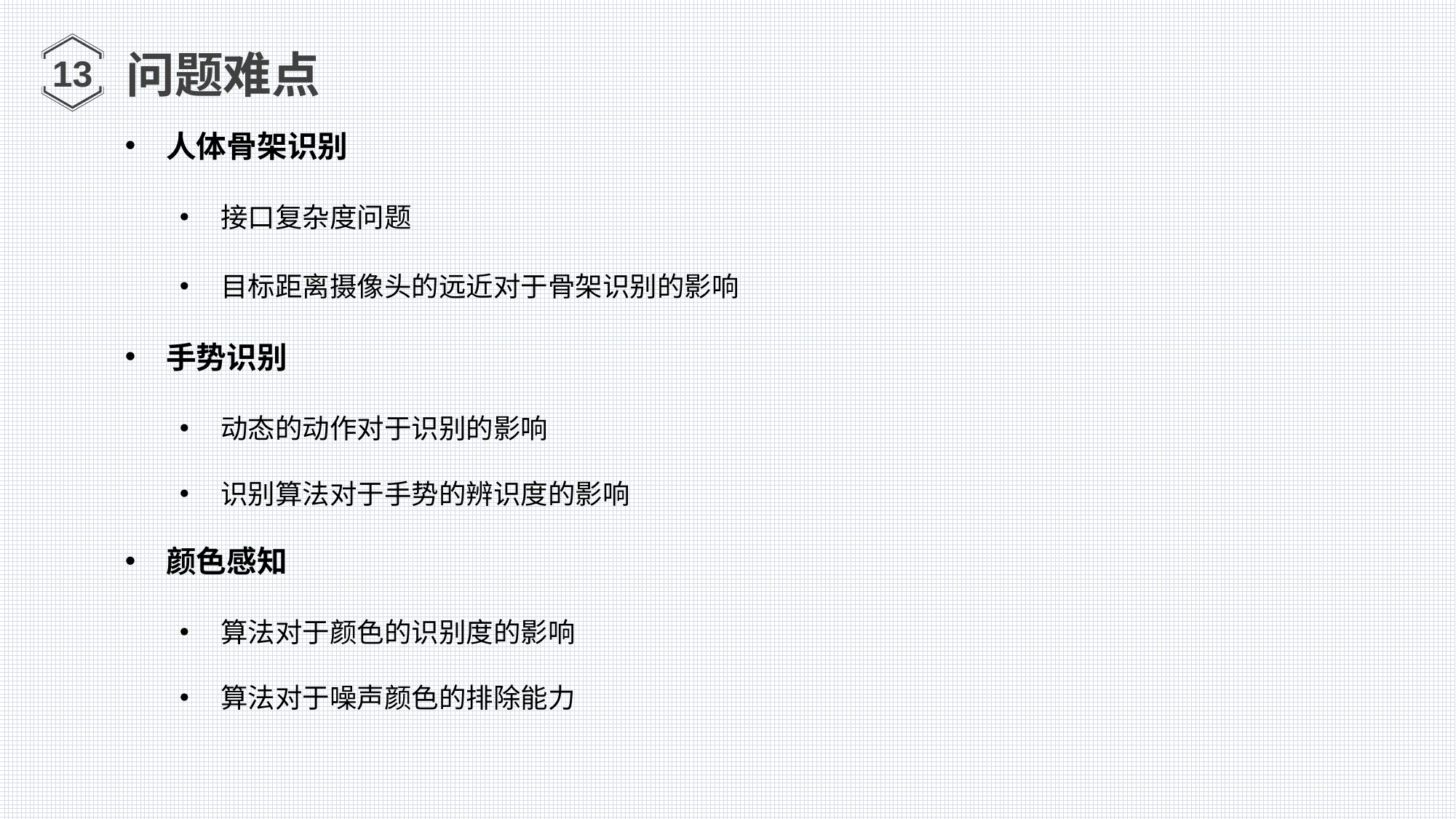

问题难点
13
人体骨架识别

接口复杂度问题

目标距离摄像头的远近对于骨架识别的影响

手势识别

动态的动作对于识别的影响

识别算法对于手势的辨识度的影响

颜色感知

算法对于颜色的识别度的影响

算法对于噪声颜色的排除能力